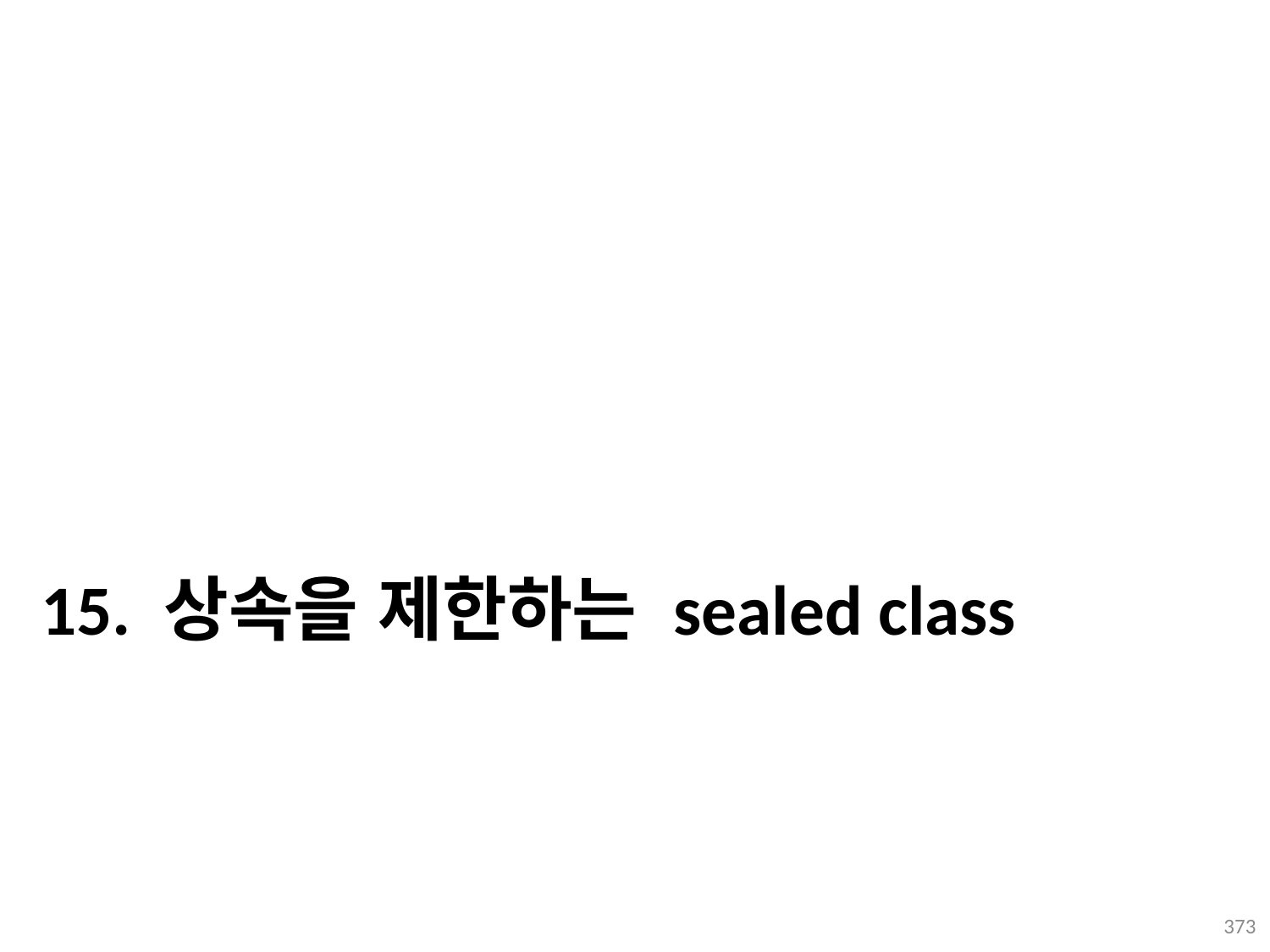

# 15. 상속을 제한하는 sealed class
373